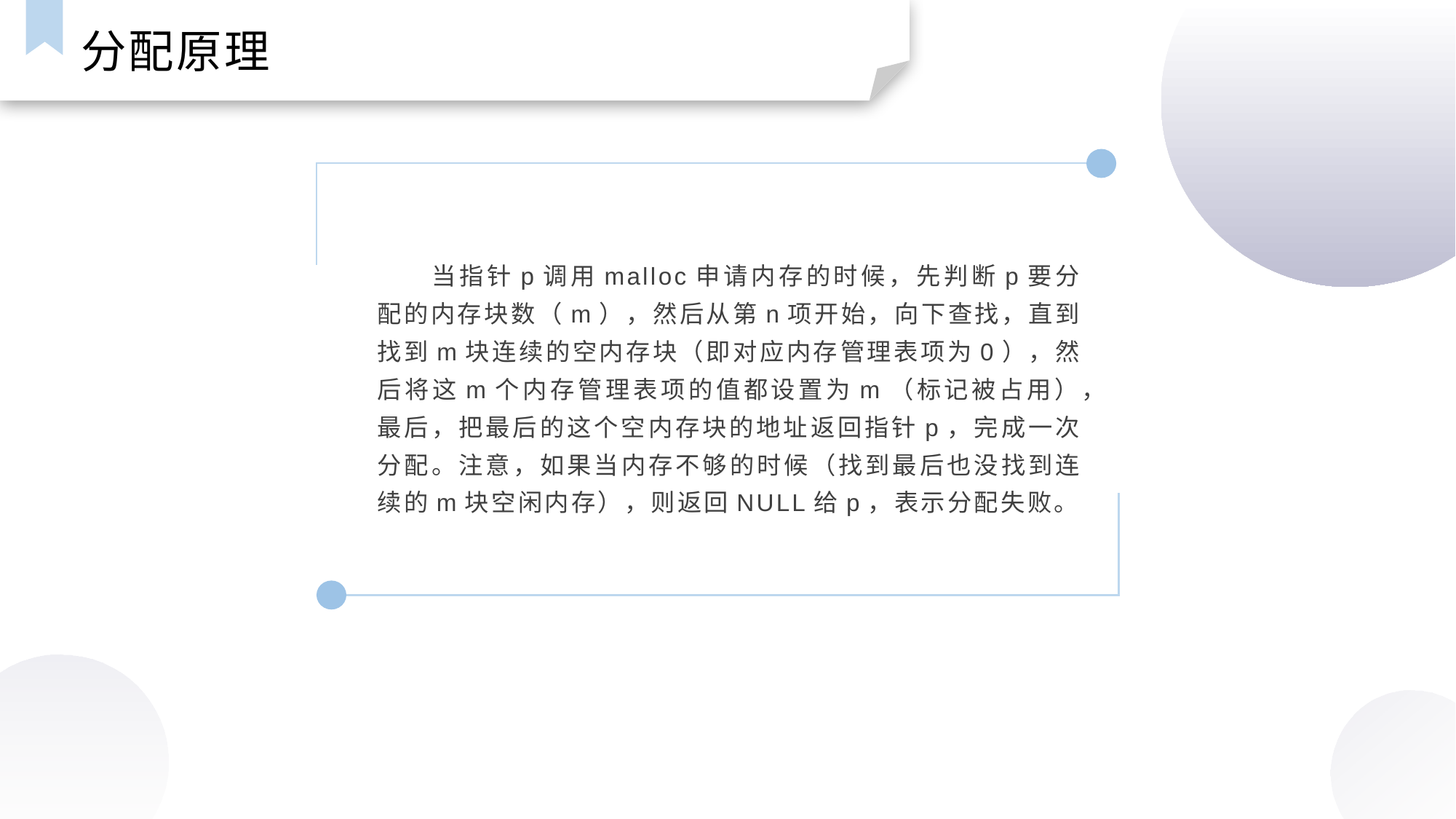

分配原理

当指针p调用malloc申请内存的时候，先判断p要分配的内存块数（m），然后从第n项开始，向下查找，直到找到m块连续的空内存块（即对应内存管理表项为0），然后将这m个内存管理表项的值都设置为m（标记被占用），最后，把最后的这个空内存块的地址返回指针p，完成一次分配。注意，如果当内存不够的时候（找到最后也没找到连续的m块空闲内存），则返回NULL给p，表示分配失败。